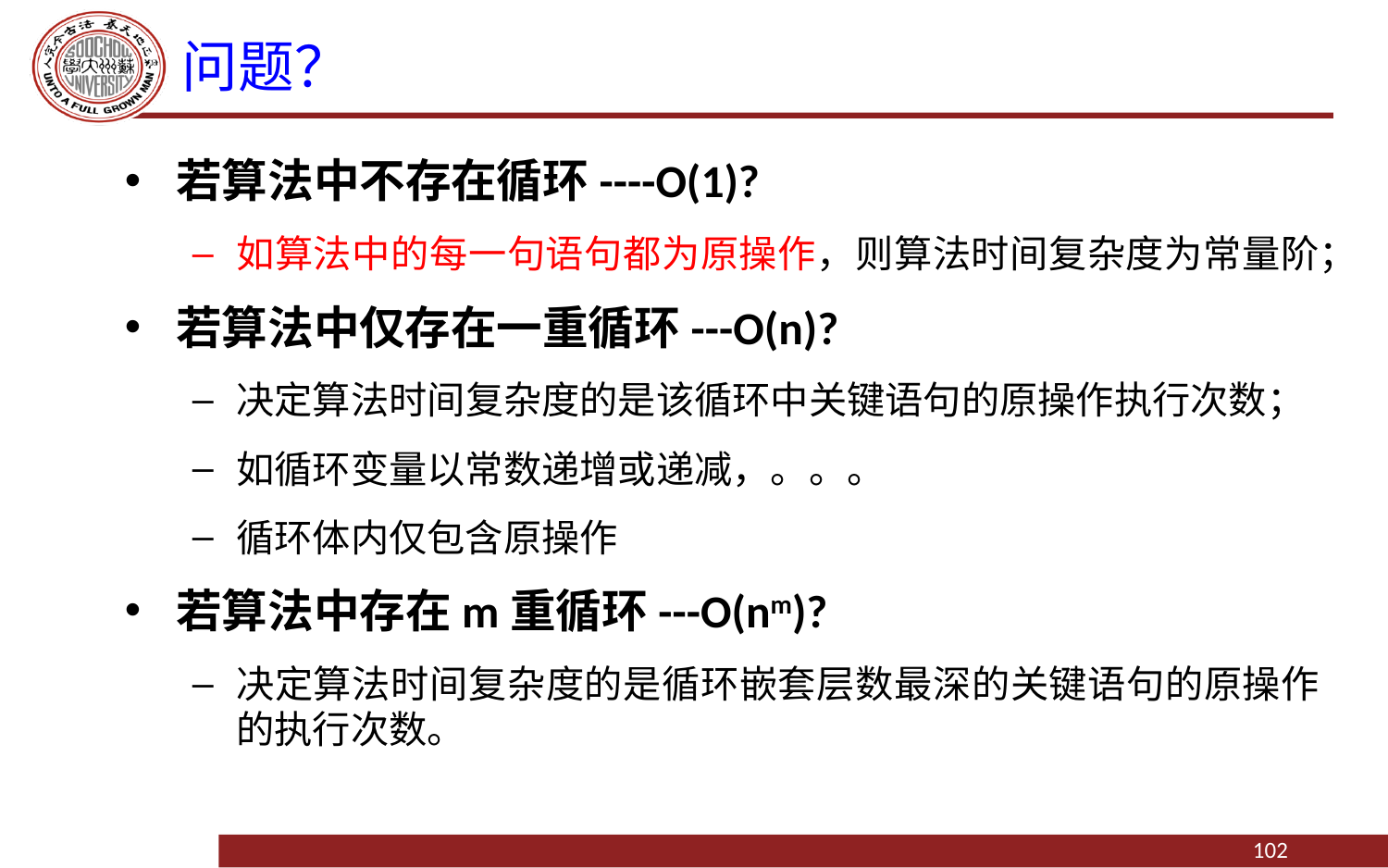

# 问题？
若算法中不存在循环----O(1)?
如算法中的每一句语句都为原操作，则算法时间复杂度为常量阶；
若算法中仅存在一重循环---O(n)?
决定算法时间复杂度的是该循环中关键语句的原操作执行次数；
如循环变量以常数递增或递减，。。。
循环体内仅包含原操作
若算法中存在m重循环---O(nm)?
决定算法时间复杂度的是循环嵌套层数最深的关键语句的原操作的执行次数。

102